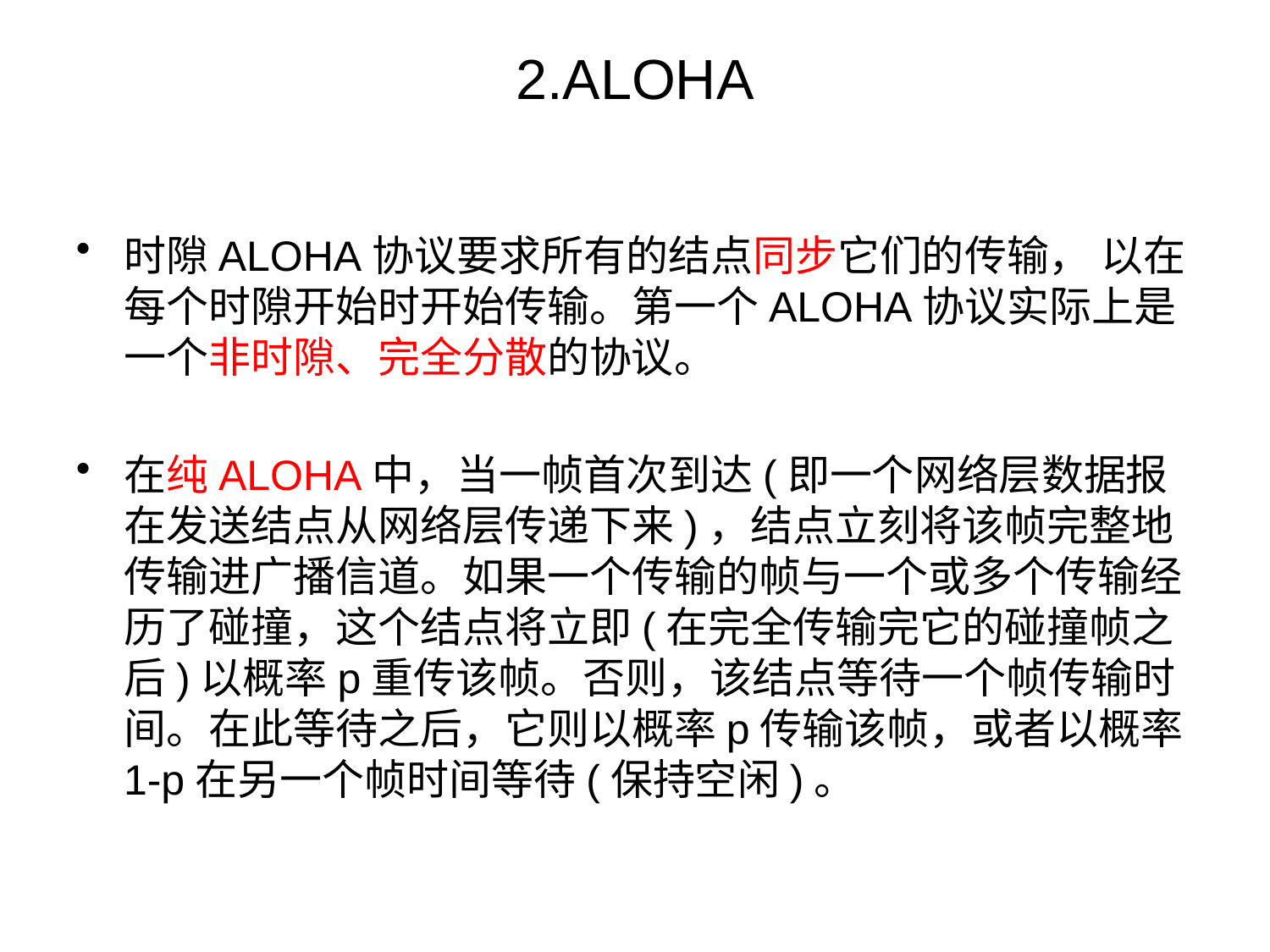

# 2.ALOHA
时隙ALOHA协议要求所有的结点同步它们的传输， 以在每个时隙开始时开始传输。第一个ALOHA协议实际上是一个非时隙、完全分散的协议。

在纯ALOHA中，当一帧首次到达(即一个网络层数据报在发送结点从网络层传递下来)，结点立刻将该帧完整地传输进广播信道。如果一个传输的帧与一个或多个传输经历了碰撞，这个结点将立即(在完全传输完它的碰撞帧之后)以概率p重传该帧。否则，该结点等待一个帧传输时间。在此等待之后，它则以概率p传输该帧，或者以概率1-p在另一个帧时间等待(保持空闲)。